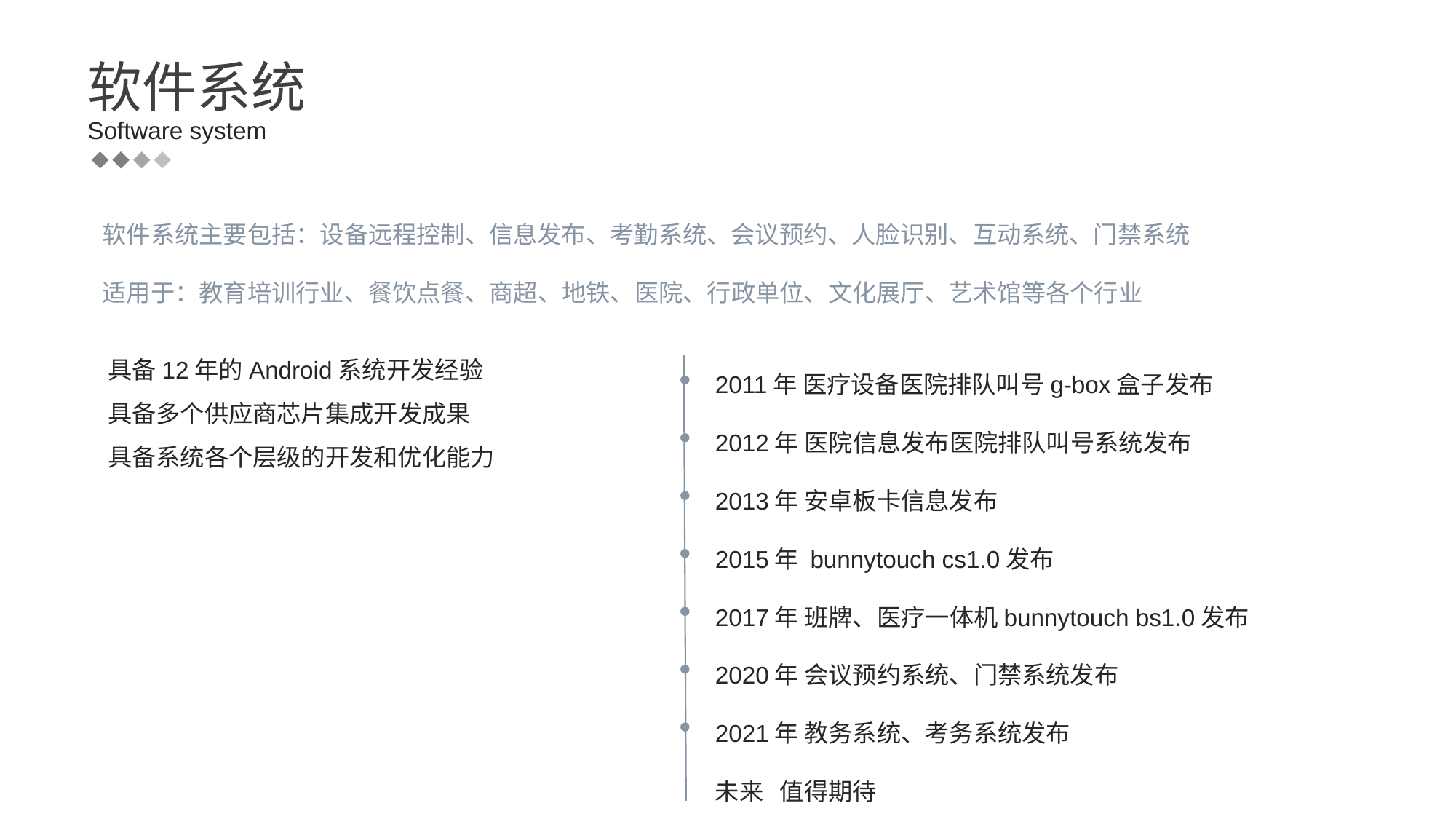

软件系统
Software system

软件系统主要包括：设备远程控制、信息发布、考勤系统、会议预约、人脸识别、互动系统、门禁系统
适用于：教育培训行业、餐饮点餐、商超、地铁、医院、行政单位、文化展厅、艺术馆等各个行业
具备12年的Android系统开发经验
具备多个供应商芯片集成开发成果
具备系统各个层级的开发和优化能力
2011年 医疗设备医院排队叫号g-box盒子发布
2012年 医院信息发布医院排队叫号系统发布
2013年 安卓板卡信息发布
2015年 bunnytouch cs1.0发布
2017年 班牌、医疗一体机bunnytouch bs1.0发布
2020年 会议预约系统、门禁系统发布
2021年 教务系统、考务系统发布
未来   值得期待